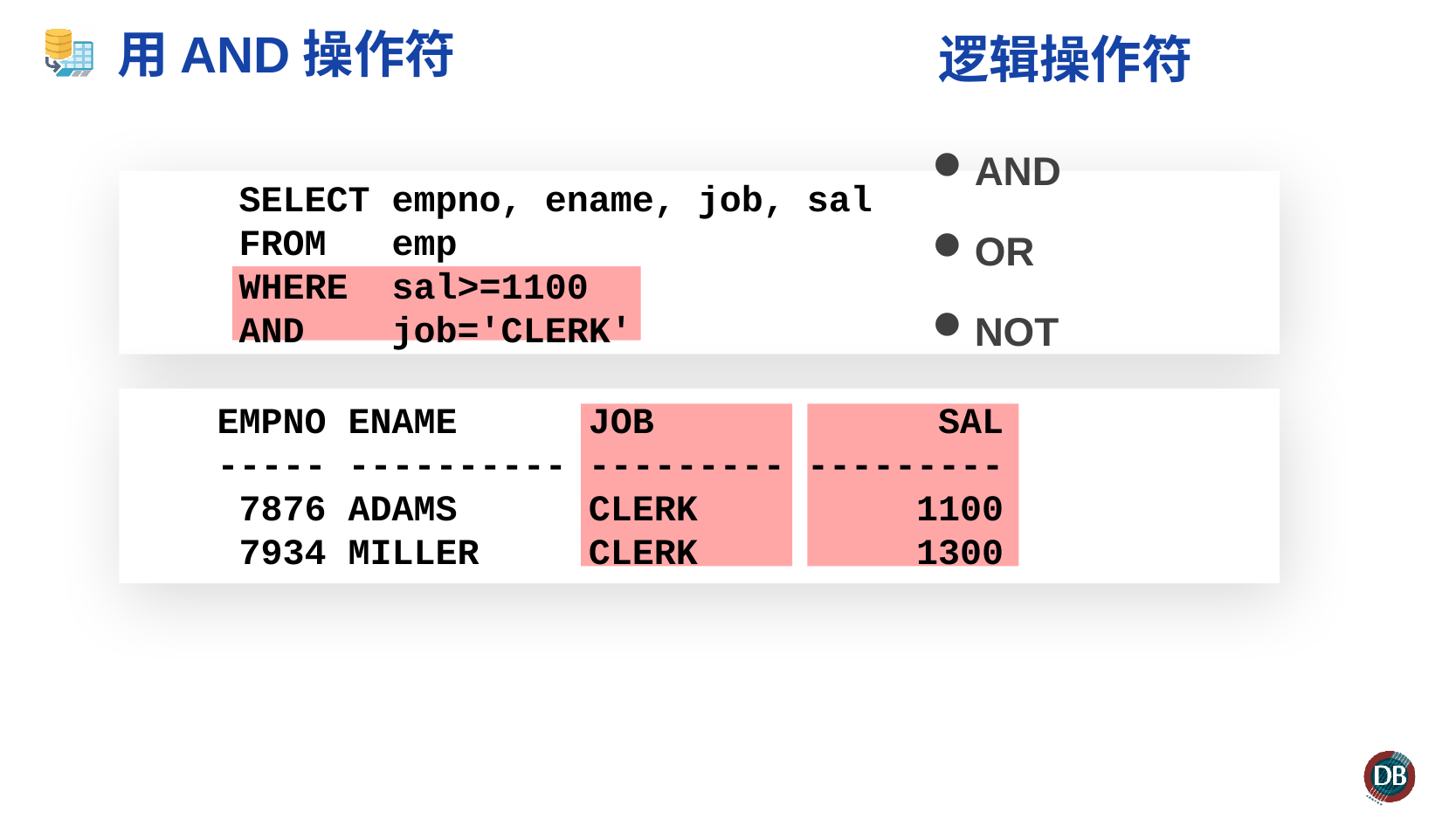

# 用AND操作符
逻辑操作符
AND
OR
NOT

     SELECT empno, ename, job, sal
     FROM   emp
     WHERE  sal>=1100
     AND    job='CLERK'

    EMPNO ENAME      JOB             SAL
    ----- ---------- --------- ---------
     7876 ADAMS      CLERK          1100
     7934 MILLER     CLERK          1300